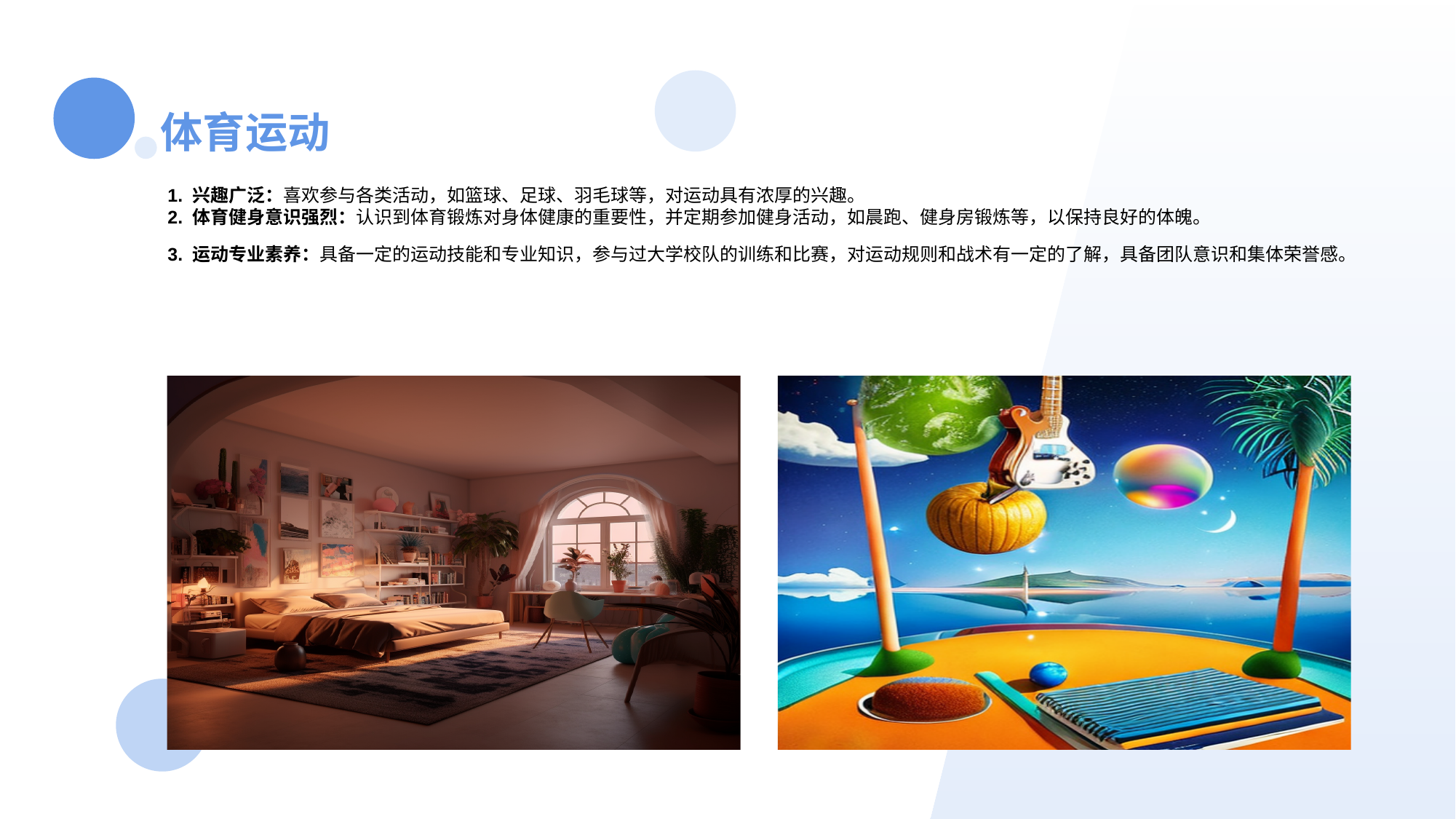

体育运动

1. 兴趣广泛：喜欢参与各类活动，如篮球、足球、羽毛球等，对运动具有浓厚的兴趣。
2. 体育健身意识强烈：认识到体育锻炼对身体健康的重要性，并定期参加健身活动，如晨跑、健身房锻炼等，以保持良好的体魄。
3. 运动专业素养：具备一定的运动技能和专业知识，参与过大学校队的训练和比赛，对运动规则和战术有一定的了解，具备团队意识和集体荣誉感。
音乐欣赏